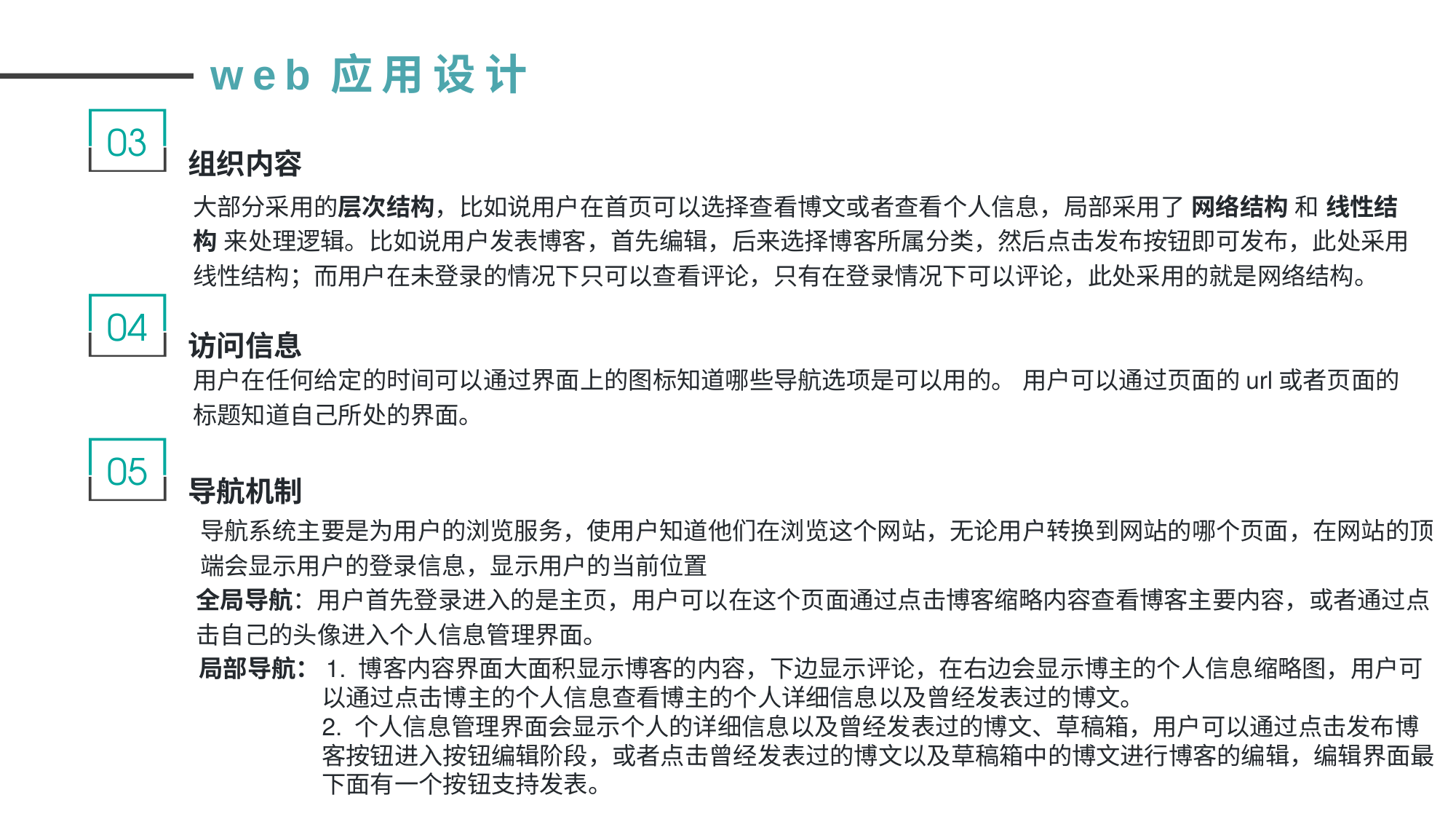

web应用设计

组织内容
03

大部分采用的层次结构，比如说用户在首页可以选择查看博文或者查看个人信息，局部采用了 网络结构 和 线性结构 来处理逻辑。比如说用户发表博客，首先编辑，后来选择博客所属分类，然后点击发布按钮即可发布，此处采用线性结构；而用户在未登录的情况下只可以查看评论，只有在登录情况下可以评论，此处采用的就是网络结构。

访问信息
04

用户在任何给定的时间可以通过界面上的图标知道哪些导航选项是可以用的。 用户可以通过页面的url或者页面的标题知道自己所处的界面。

导航机制
05

导航系统主要是为用户的浏览服务，使用户知道他们在浏览这个网站，无论用户转换到网站的哪个页面，在网站的顶端会显示用户的登录信息，显示用户的当前位置
全局导航：用户首先登录进入的是主页，用户可以在这个页面通过点击博客缩略内容查看博客主要内容，或者通过点击自己的头像进入个人信息管理界面。
局部导航：1. 博客内容界面大面积显示博客的内容，下边显示评论，在右边会显示博主的个人信息缩略图，用户可以通过点击博主的个人信息查看博主的个人详细信息以及曾经发表过的博文。
2. 个人信息管理界面会显示个人的详细信息以及曾经发表过的博文、草稿箱，用户可以通过点击发布博客按钮进入按钮编辑阶段，或者点击曾经发表过的博文以及草稿箱中的博文进行博客的编辑，编辑界面最下面有一个按钮支持发表。